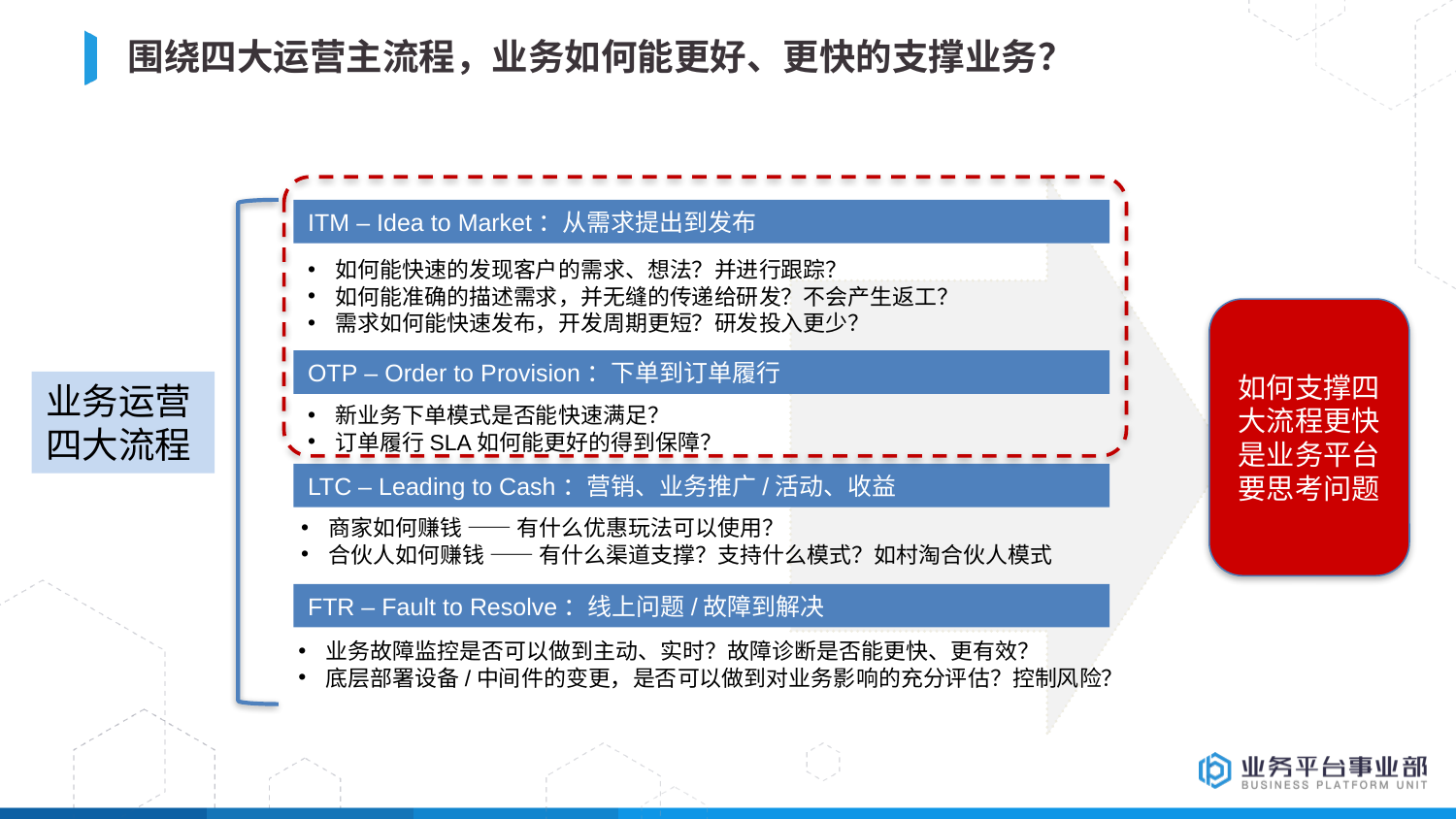

BBAAD9C20180234D78A0072836F0B6E062B9B20610168B20AFD9813BB1E32B59DB44BA38C1633B0822692708C84606EB88F9212A91D08BF11BBFC249735E20DE24F7F9AD9A25E6C734C229476F4249941E40E0C774495233B88681970162DCB8DBF6229FBE3
# 围绕四大运营主流程，业务如何能更好、更快的支撑业务？

ITM – Idea to Market：从需求提出到发布
如何能快速的发现客户的需求、想法？并进行跟踪？
如何能准确的描述需求，并无缝的传递给研发？不会产生返工？
需求如何能快速发布，开发周期更短？研发投入更少？
如何支撑四大流程更快是业务平台要思考问题
OTP – Order to Provision：下单到订单履行
业务运营四大流程
新业务下单模式是否能快速满足？
订单履行SLA如何能更好的得到保障？
LTC – Leading to Cash：营销、业务推广/活动、收益
商家如何赚钱 —— 有什么优惠玩法可以使用？
合伙人如何赚钱 —— 有什么渠道支撑？支持什么模式？如村淘合伙人模式
FTR – Fault to Resolve：线上问题/故障到解决
业务故障监控是否可以做到主动、实时？故障诊断是否能更快、更有效？
底层部署设备/中间件的变更，是否可以做到对业务影响的充分评估？控制风险？